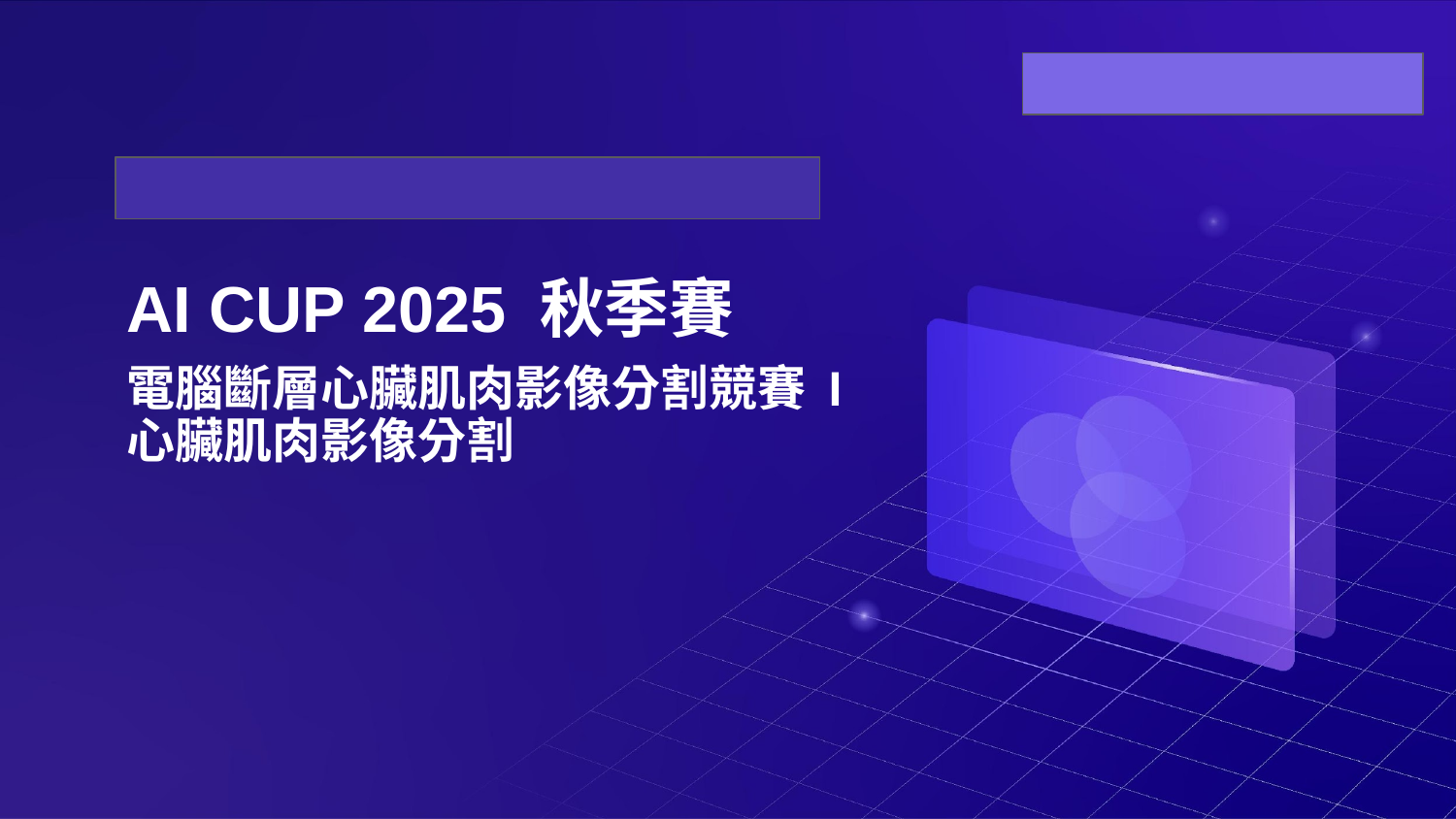

# AI CUP 2025 秋季賽
電腦斷層心臟肌肉影像分割競賽 I
心臟肌肉影像分割